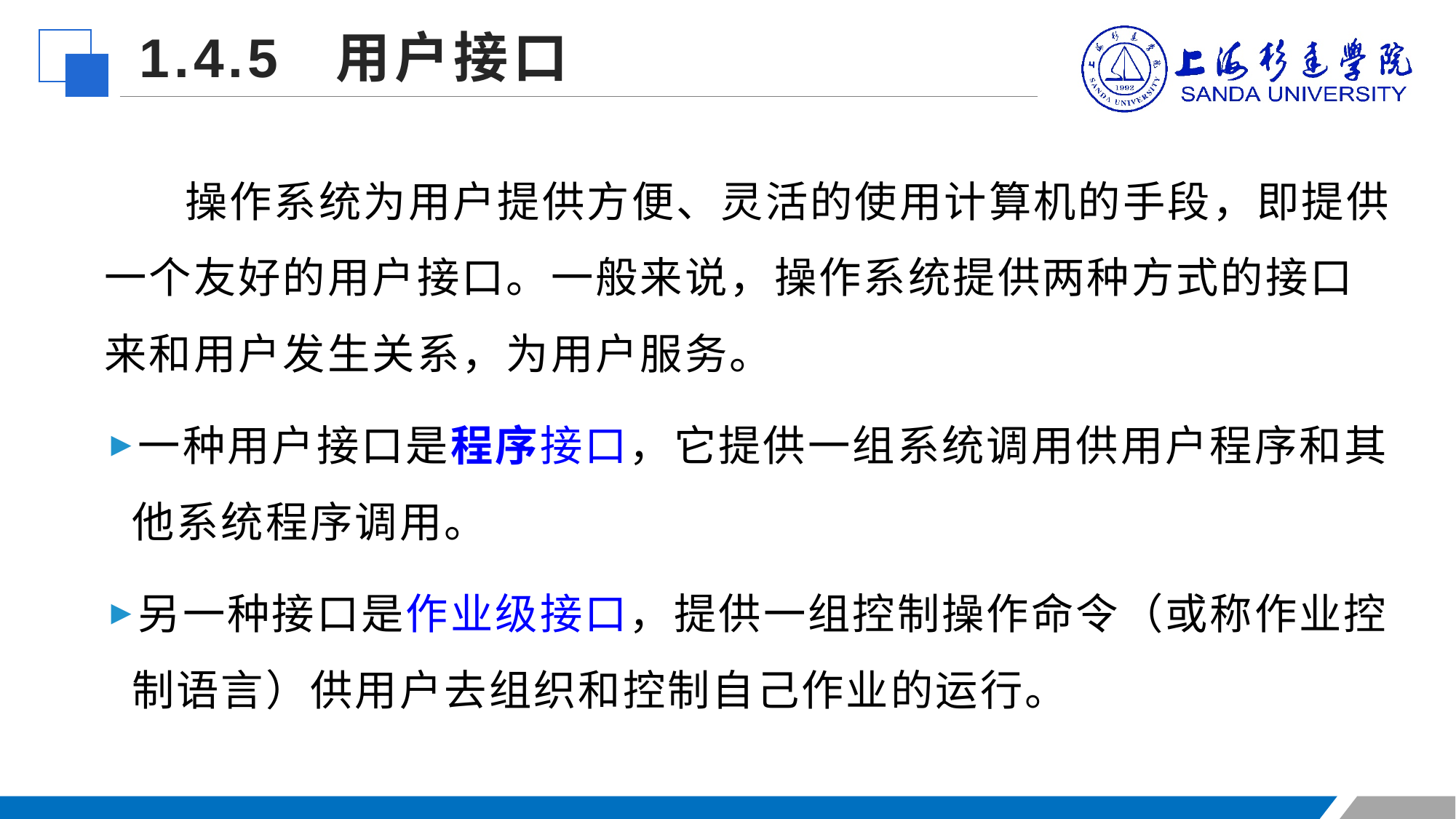

1.4.5  用户接口
      操作系统为用户提供方便、灵活的使用计算机的手段，即提供一个友好的用户接口。一般来说，操作系统提供两种方式的接口来和用户发生关系，为用户服务。
一种用户接口是程序接口，它提供一组系统调用供用户程序和其他系统程序调用。
另一种接口是作业级接口，提供一组控制操作命令（或称作业控制语言）供用户去组织和控制自己作业的运行。